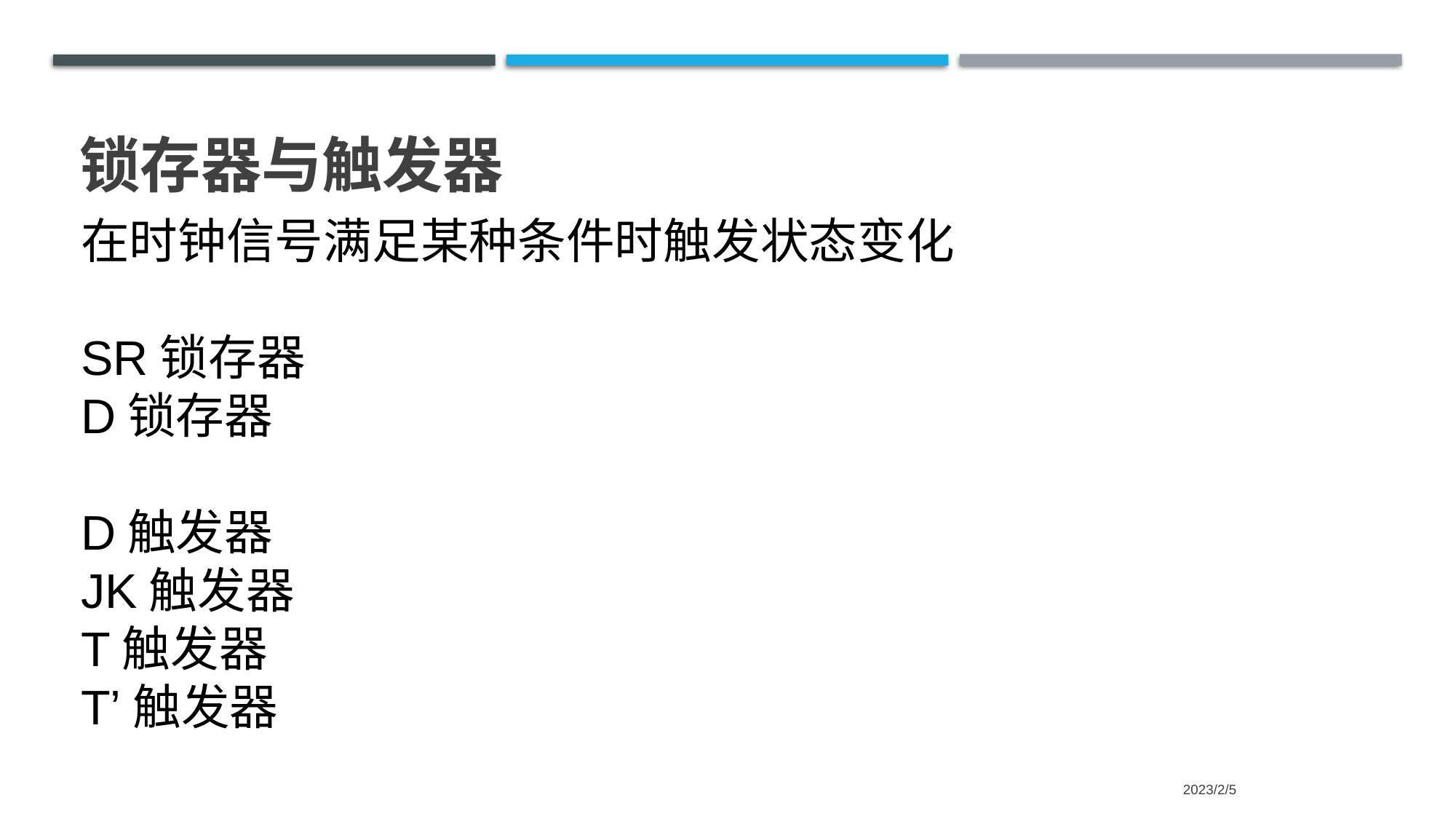

# 锁存器与触发器
在时钟信号满足某种条件时触发状态变化

SR锁存器
D锁存器

D触发器
JK触发器
T触发器
T’触发器

2023/2/5